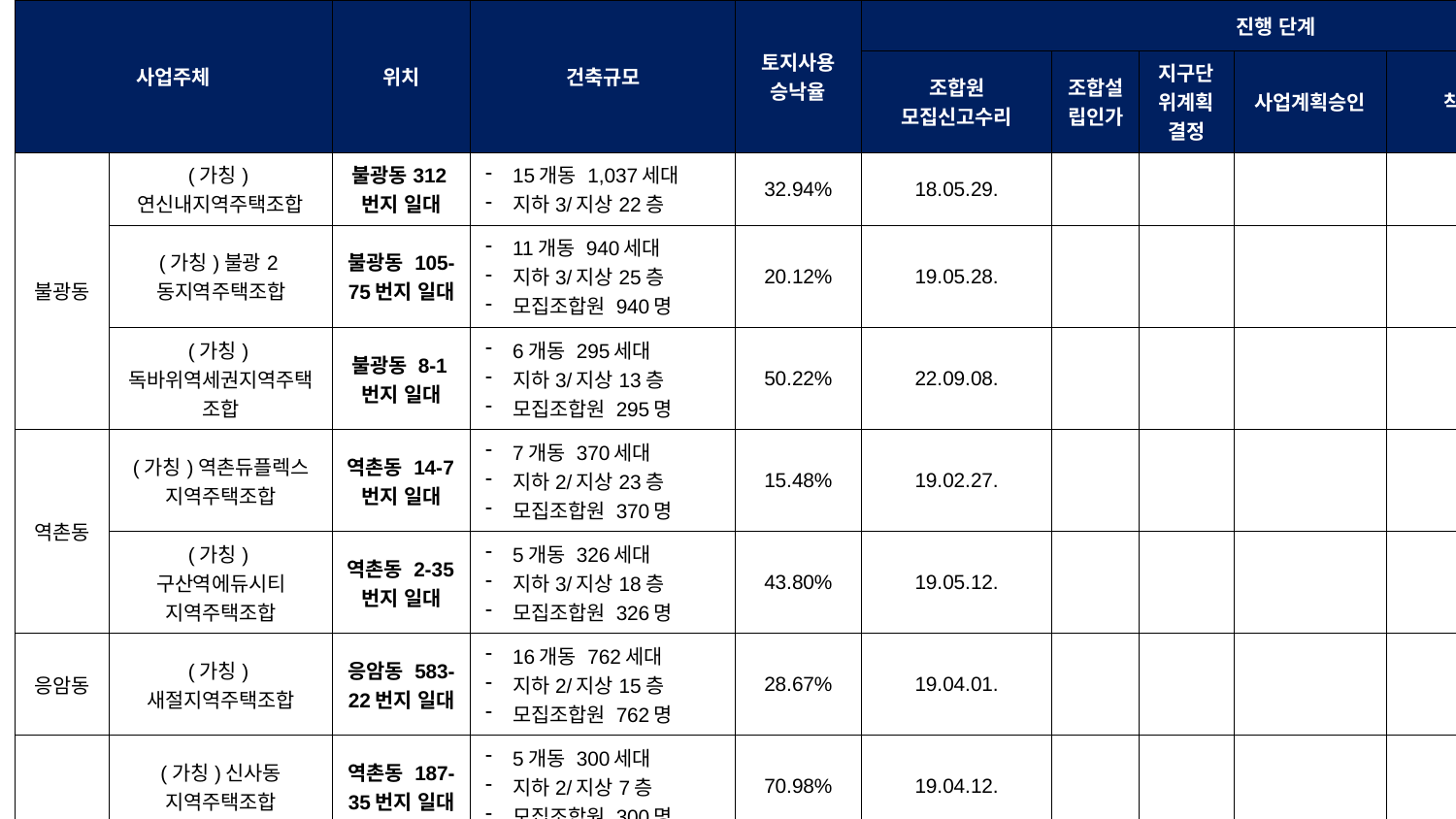

| 사업주체 |  | 위치 | 건축규모 | 토지사용 승낙율 | 진행 단계 |  |  |  |  |  |
| --- | --- | --- | --- | --- | --- | --- | --- | --- | --- | --- |
|  |  |  |  |  | 조합원 모집신고수리 | 조합설립인가 | 지구단위계획결정 | 사업계획승인 | 착공 | 사용검사 |
| 불광동 | (가칭)연신내지역주택조합 | 불광동312번지 일대 | 15개동 1,037세대 지하3/지상22층 | 32.94% | 18.05.29. |  |  |  |  |  |
|  | (가칭)불광2동지역주택조합 | 불광동 105-75번지 일대 | 11개동 940세대 지하3/지상25층 모집조합원 940명 | 20.12% | 19.05.28. |  |  |  |  |  |
|  | (가칭)독바위역세권지역주택조합 | 불광동 8-1번지 일대 | 6개동 295세대 지하3/지상13층 모집조합원 295명 | 50.22% | 22.09.08. |  |  |  |  |  |
| 역촌동 | (가칭)역촌듀플렉스 지역주택조합 | 역촌동 14-7번지 일대 | 7개동 370세대 지하2/지상23층 모집조합원 370명 | 15.48% | 19.02.27. |  |  |  |  |  |
|  | (가칭)구산역에듀시티 지역주택조합 | 역촌동 2-35번지 일대 | 5개동 326세대 지하3/지상18층 모집조합원 326명 | 43.80% | 19.05.12. |  |  |  |  |  |
| 응암동 | (가칭)새절지역주택조합 | 응암동 583-22번지 일대 | 16개동 762세대 지하2/지상15층 모집조합원 762명 | 28.67% | 19.04.01. |  |  |  |  |  |
| 신사동 | (가칭)신사동 지역주택조합 | 역촌동 187-35번지 일대 | 5개동 300세대 지하2/지상7층 모집조합원 300명 | 70.98% | 19.04.12. |  |  |  |  |  |
|  | (가칭)새절역 지역주택조합 | 신사동 337-31번지 일대 | 5개동 327세대 지하2/지상29층 모집조합원 327명 | 24.26% | 19.10.23. |  |  |  |  |  |
| 대조동 | (가칭)대조동 지역주택조합 | 대조동 55-8번지 일대 | 2개동 232세대 지하2/지상23층 모집조합원 232명 | 30.92% | 20.02.04. |  |  |  |  |  |